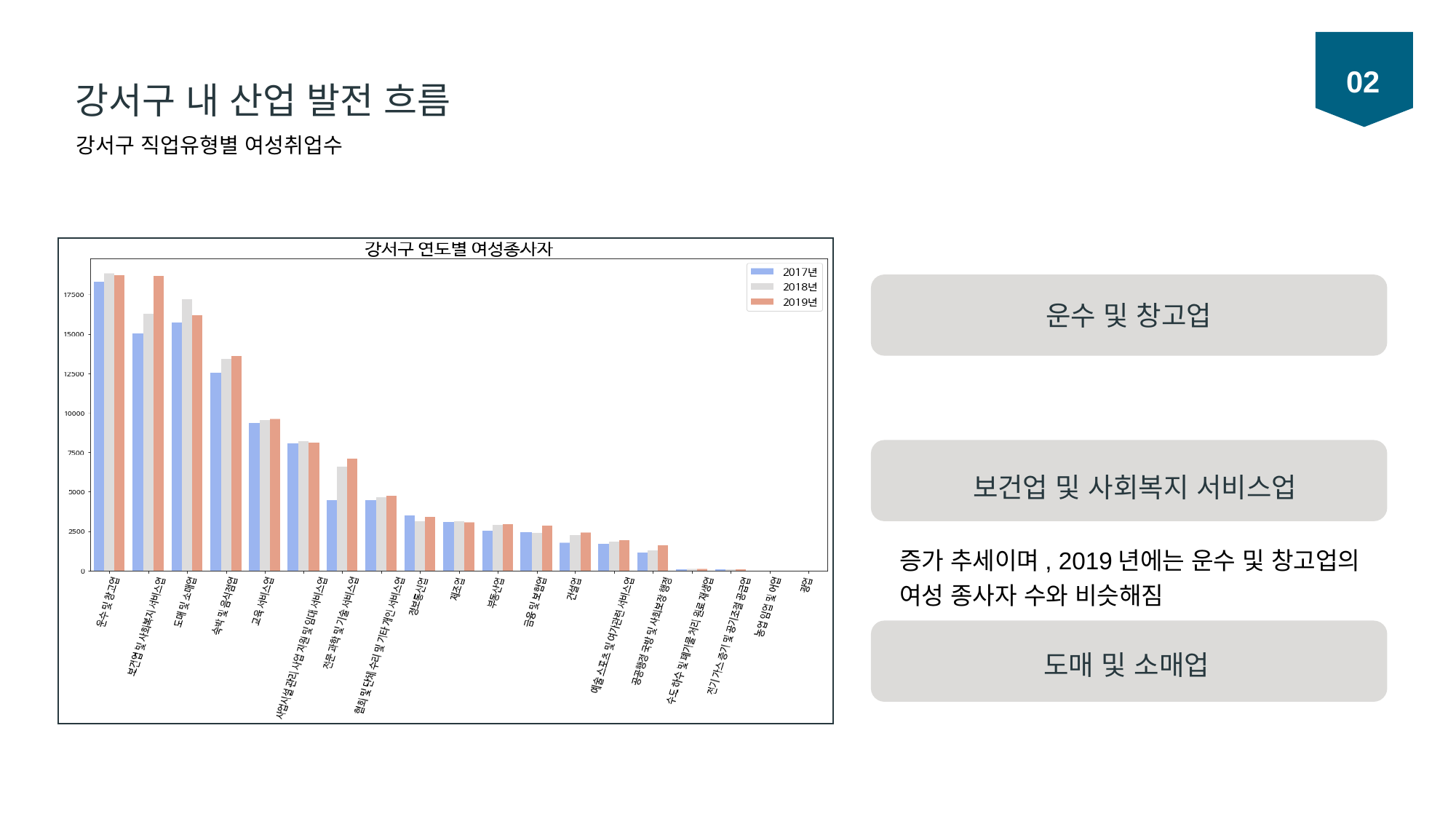

02
강서구 내 산업 발전 흐름
강서구 직업유형별 여성취업수

운수 및 창고업

보건업 및 사회복지 서비스업
증가 추세이며, 2019년에는 운수 및 창고업의
여성 종사자 수와 비슷해짐

도매 및 소매업